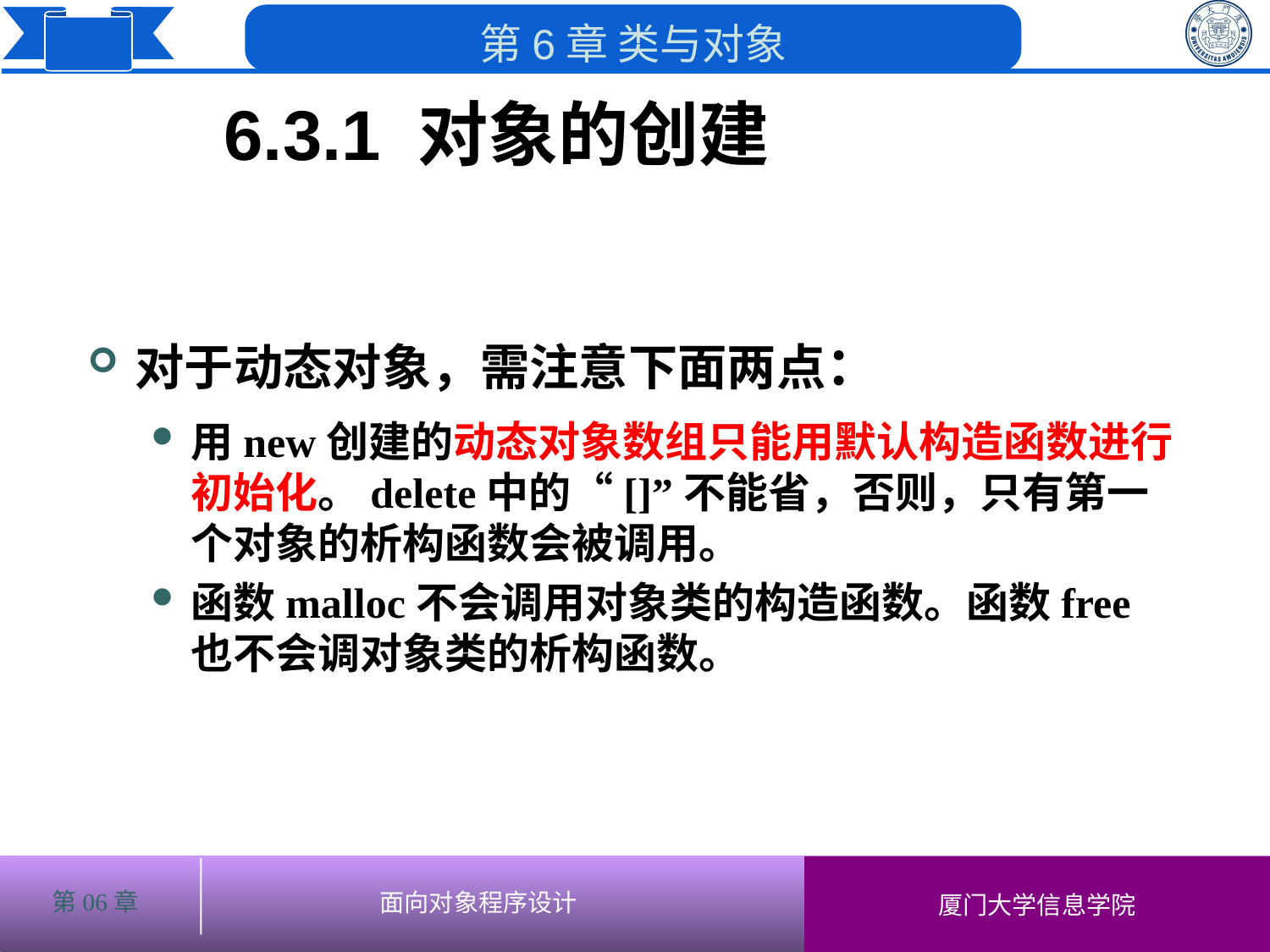

6.3.1 对象的创建
# 对于动态对象，需注意下面两点：
用new创建的动态对象数组只能用默认构造函数进行初始化。delete中的“[]”不能省，否则，只有第一个对象的析构函数会被调用。
函数malloc不会调用对象类的构造函数。函数free也不会调对象类的析构函数。
33